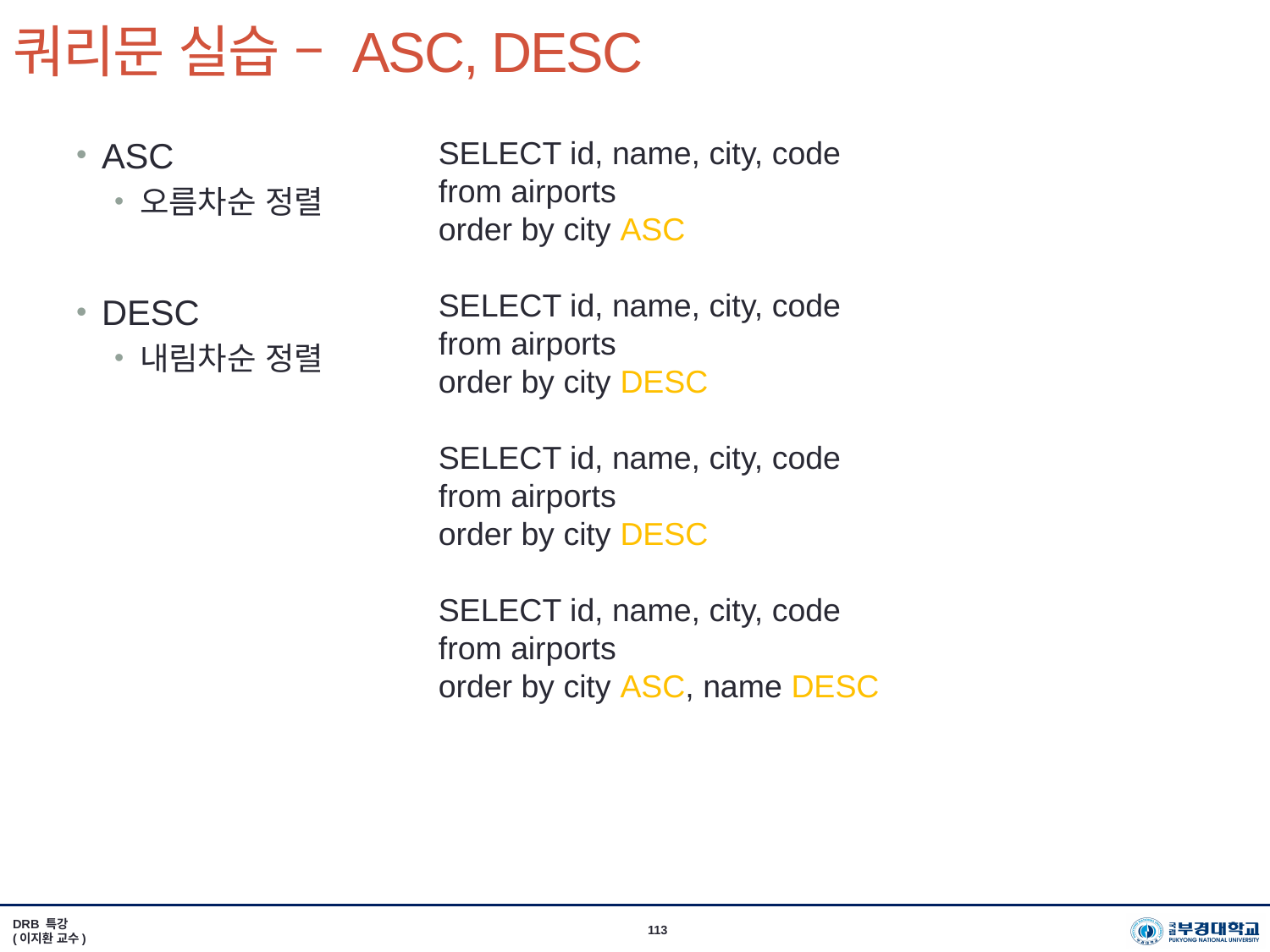

# 쿼리문 실습 – ASC, DESC
ASC
오름차순 정렬

DESC
내림차순 정렬
SELECT id, name, city, code
from airports
order by city ASC

SELECT id, name, city, code
from airports
order by city DESC

SELECT id, name, city, code
from airports
order by city DESC

SELECT id, name, city, code
from airports
order by city ASC, name DESC
DRB 특강
(이지환 교수)